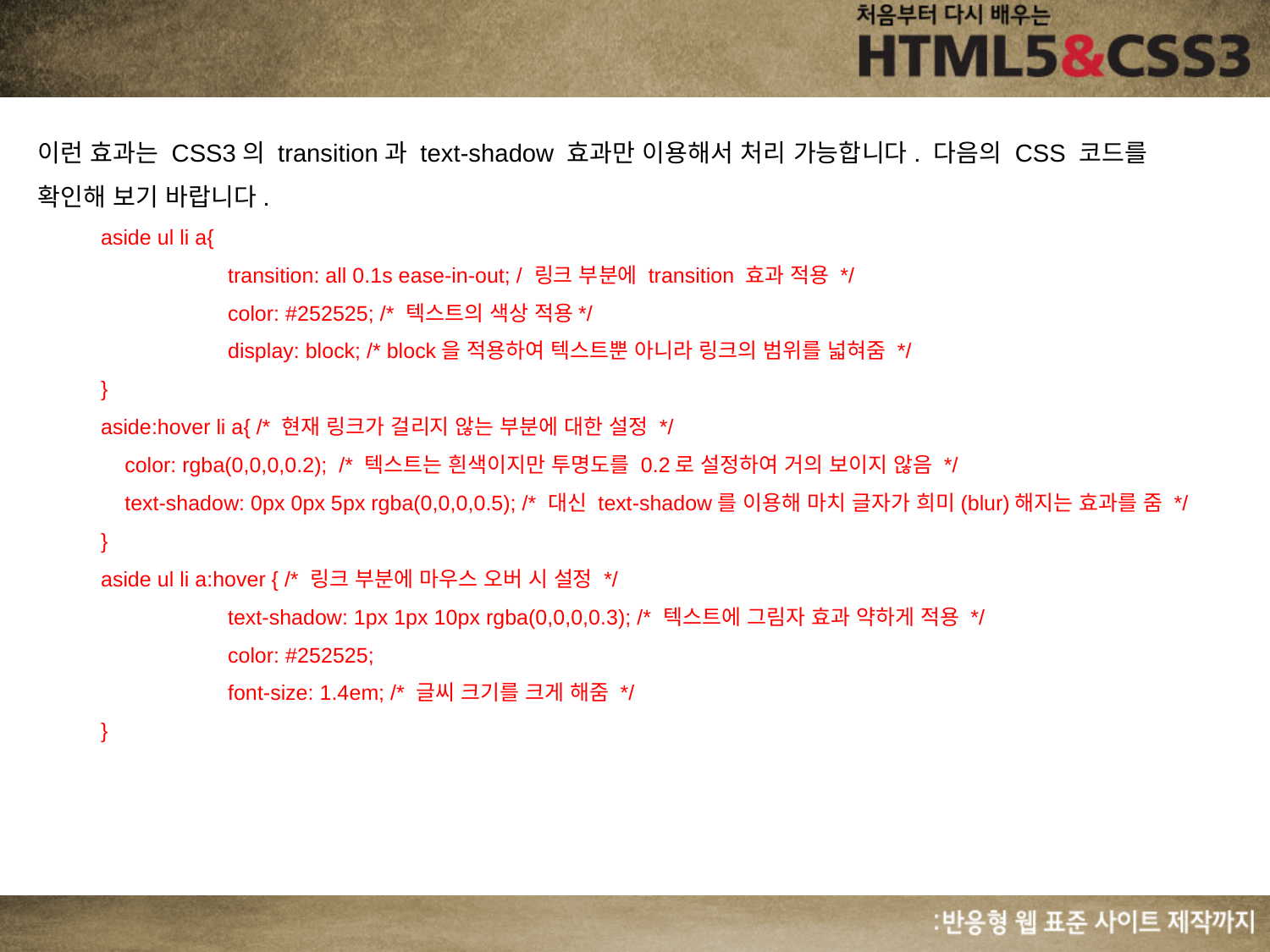

이런 효과는 CSS3의 transition과 text-shadow 효과만 이용해서 처리 가능합니다. 다음의 CSS 코드를 확인해 보기 바랍니다.
aside ul li a{
	transition: all 0.1s ease-in-out; / 링크 부분에 transition 효과 적용 */
	color: #252525; /* 텍스트의 색상 적용*/
	display: block; /* block을 적용하여 텍스트뿐 아니라 링크의 범위를 넓혀줌 */
}
aside:hover li a{ /* 현재 링크가 걸리지 않는 부분에 대한 설정 */
    color: rgba(0,0,0,0.2);  /* 텍스트는 흰색이지만 투명도를 0.2로 설정하여 거의 보이지 않음 */
    text-shadow: 0px 0px 5px rgba(0,0,0,0.5); /* 대신 text-shadow를 이용해 마치 글자가 희미(blur)해지는 효과를 줌 */
}
aside ul li a:hover { /* 링크 부분에 마우스 오버 시 설정 */
	text-shadow: 1px 1px 10px rgba(0,0,0,0.3); /* 텍스트에 그림자 효과 약하게 적용 */
	color: #252525;
	font-size: 1.4em; /* 글씨 크기를 크게 해줌 */
}